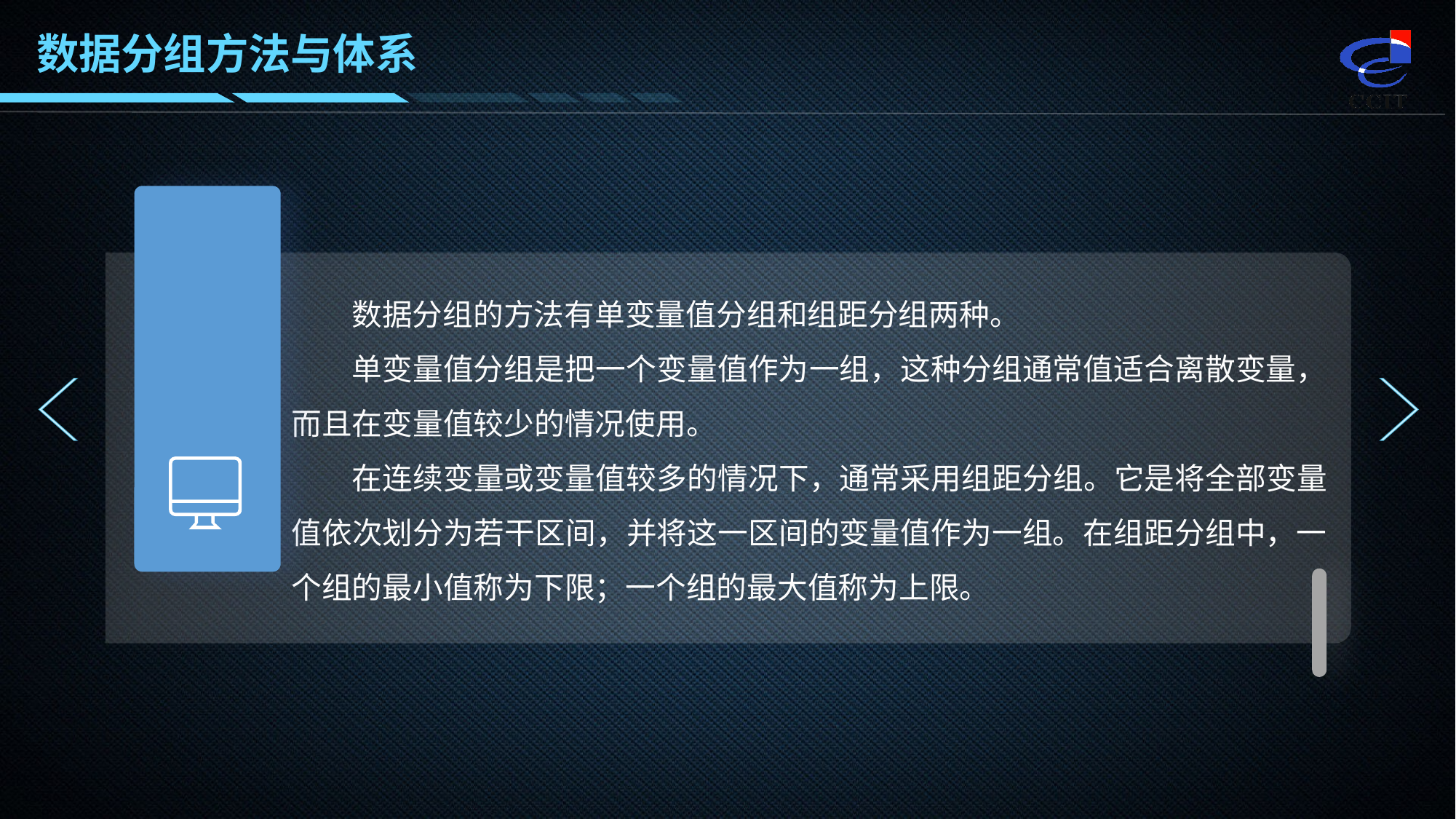

数据分组方法与体系

数据分组的方法有单变量值分组和组距分组两种。
单变量值分组是把一个变量值作为一组，这种分组通常值适合离散变量，而且在变量值较少的情况使用。
在连续变量或变量值较多的情况下，通常采用组距分组。它是将全部变量值依次划分为若干区间，并将这一区间的变量值作为一组。在组距分组中，一个组的最小值称为下限；一个组的最大值称为上限。